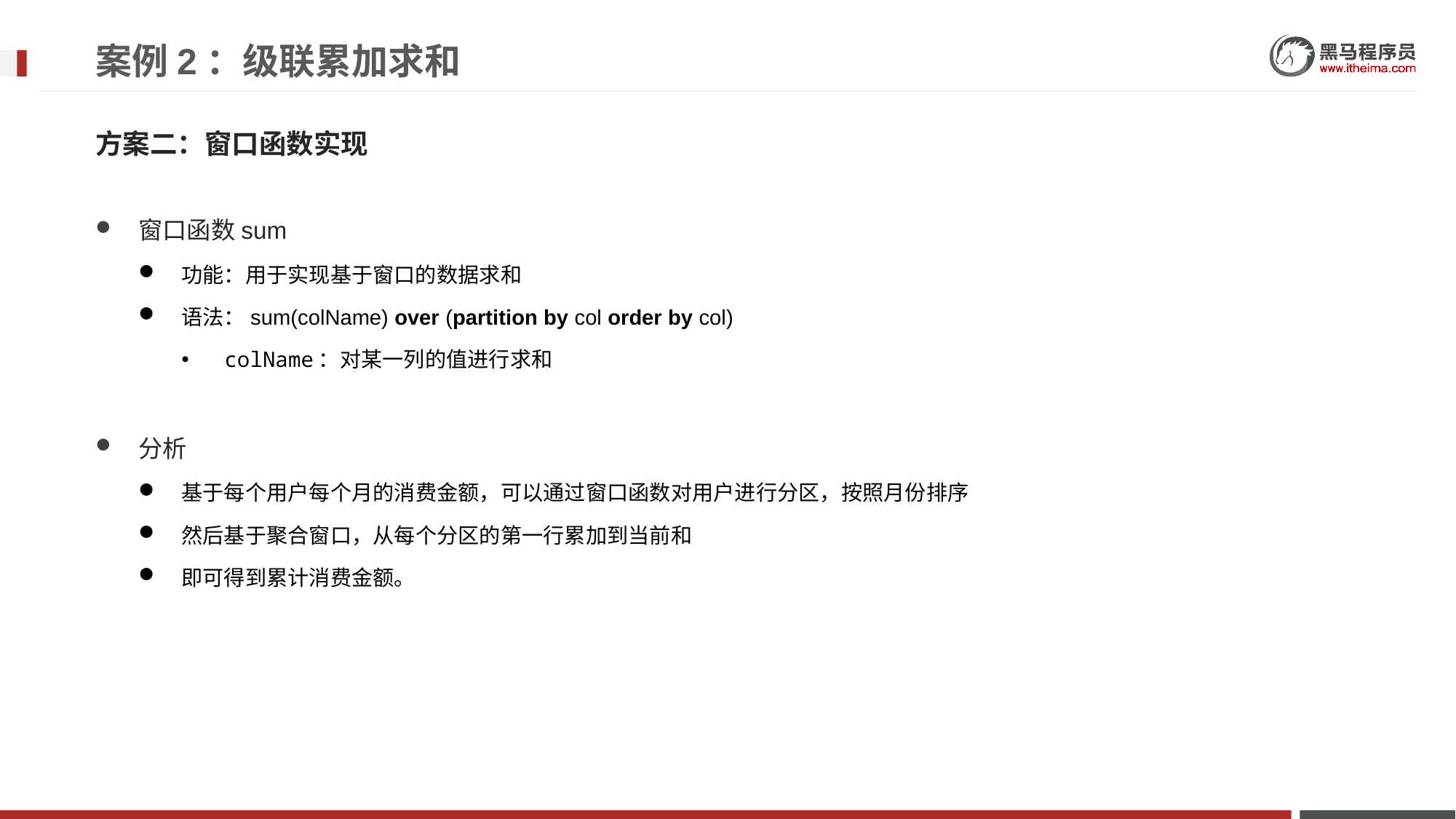

# 案例2：级联累加求和
方案二：窗口函数实现
窗口函数sum
功能：用于实现基于窗口的数据求和
语法：sum(colName) over (partition by col order by col)
colName：对某一列的值进行求和

分析
基于每个用户每个月的消费金额，可以通过窗口函数对用户进行分区，按照月份排序
然后基于聚合窗口，从每个分区的第一行累加到当前和
即可得到累计消费金额。